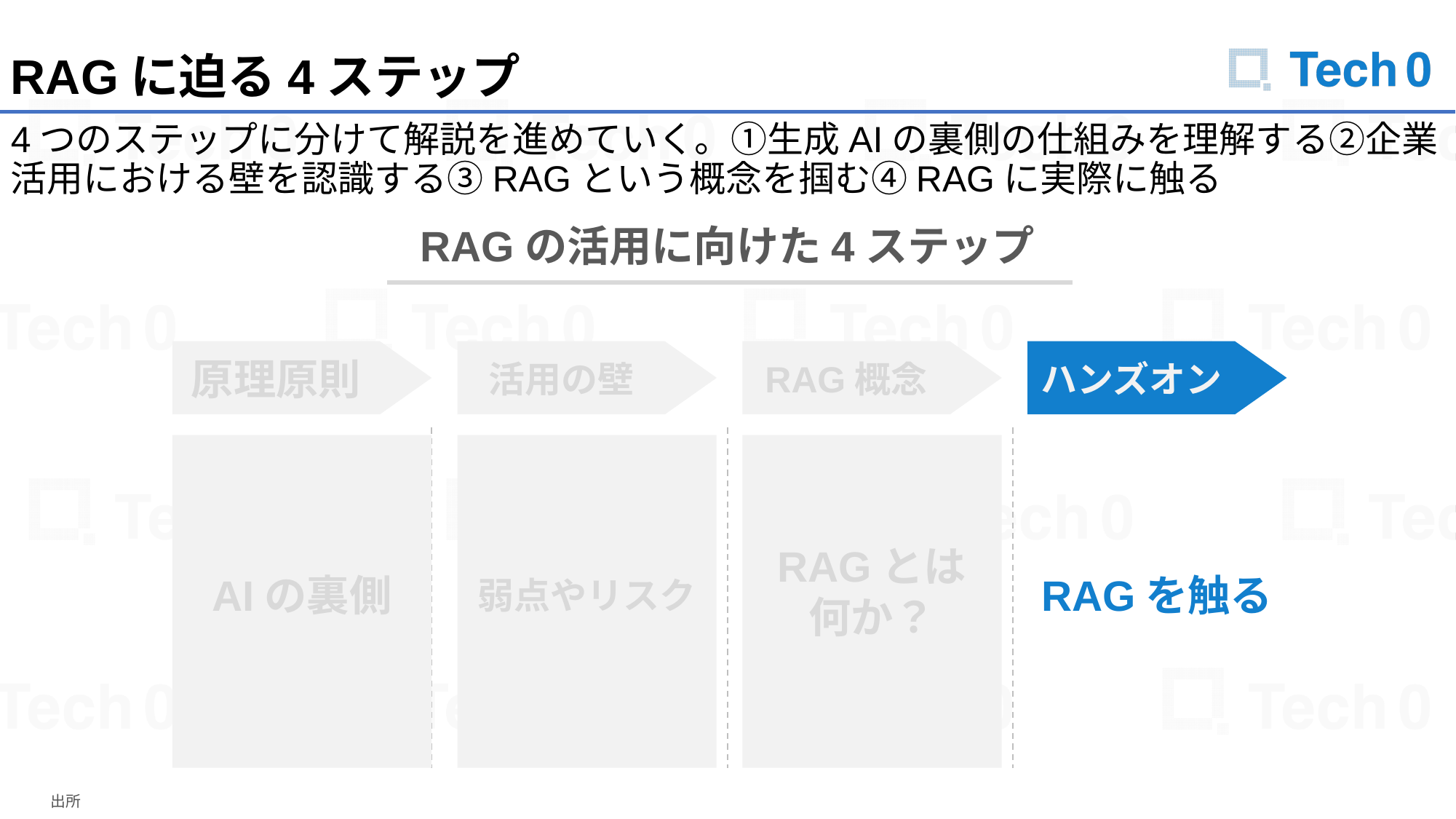

RAGに迫る4ステップ
4つのステップに分けて解説を進めていく。①生成AIの裏側の仕組みを理解する②企業活用における壁を認識する③RAGという概念を掴む④RAGに実際に触る
RAGの活用に向けた4ステップ
原理原則
活用の壁
RAG概念
ハンズオン

AIの裏側

弱点やリスク

RAGとは
何か？

RAGを触る